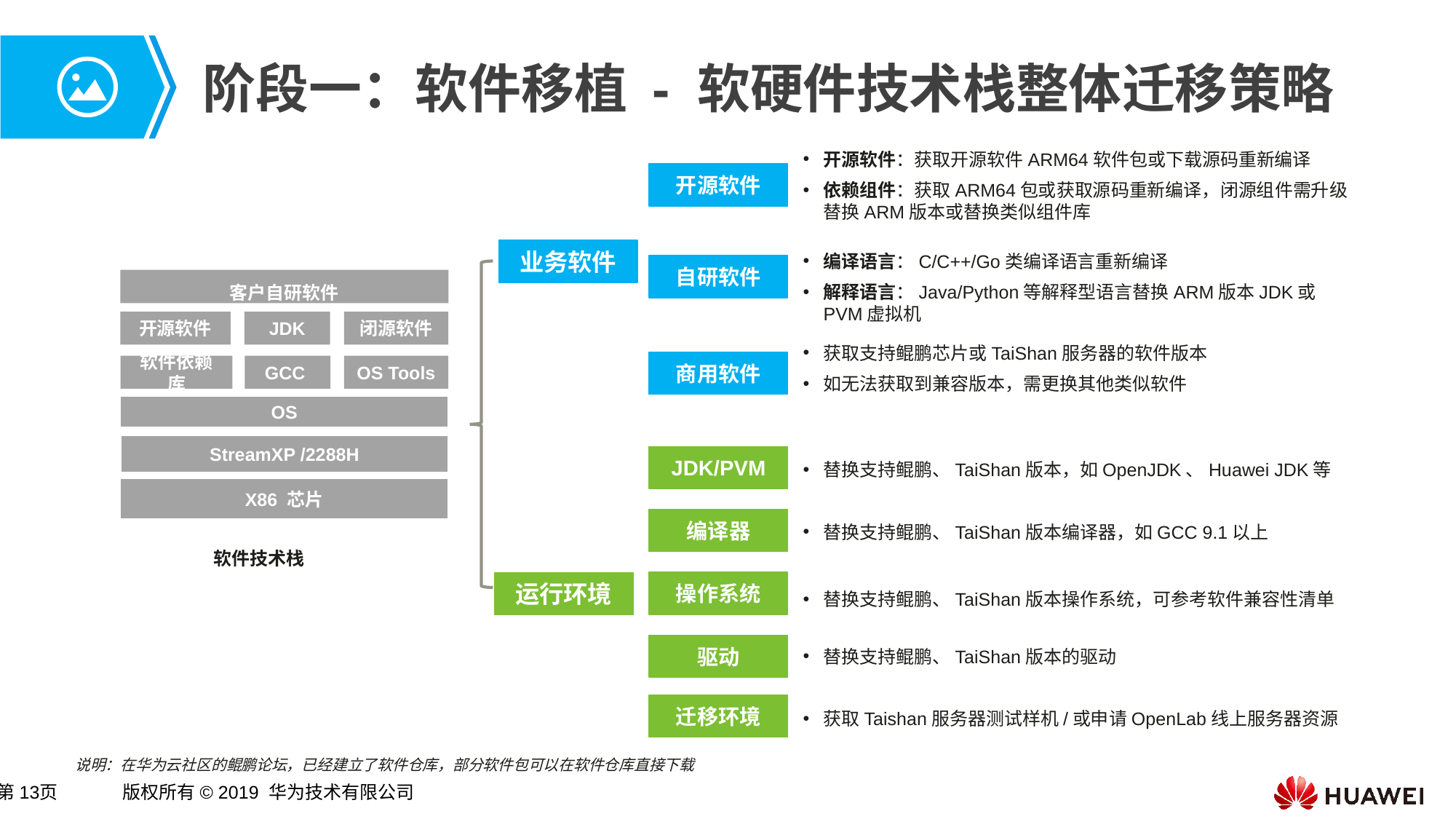

# 阶段一：软件移植 - 软硬件技术栈整体迁移策略
开源软件：获取开源软件ARM64软件包或下载源码重新编译
依赖组件：获取ARM64包或获取源码重新编译，闭源组件需升级替换ARM版本或替换类似组件库
开源软件
业务软件
自研软件

商用软件
JDK/PVM
编译器
操作系统
运行环境
驱动
迁移环境
编译语言：C/C++/Go类编译语言重新编译
解释语言：Java/Python等解释型语言替换ARM版本JDK或PVM虚拟机
客户自研软件
开源软件
JDK
闭源软件
软件依赖库
GCC
OS Tools
OS
StreamXP /2288H
X86 芯片
获取支持鲲鹏芯片或TaiShan服务器的软件版本
如无法获取到兼容版本，需更换其他类似软件
替换支持鲲鹏、TaiShan版本，如OpenJDK、Huawei JDK等
替换支持鲲鹏、TaiShan版本编译器，如GCC 9.1以上
软件技术栈
替换支持鲲鹏、TaiShan版本操作系统，可参考软件兼容性清单
替换支持鲲鹏、TaiShan版本的驱动
获取Taishan服务器测试样机/或申请OpenLab线上服务器资源
说明：在华为云社区的鲲鹏论坛，已经建立了软件仓库，部分软件包可以在软件仓库直接下载